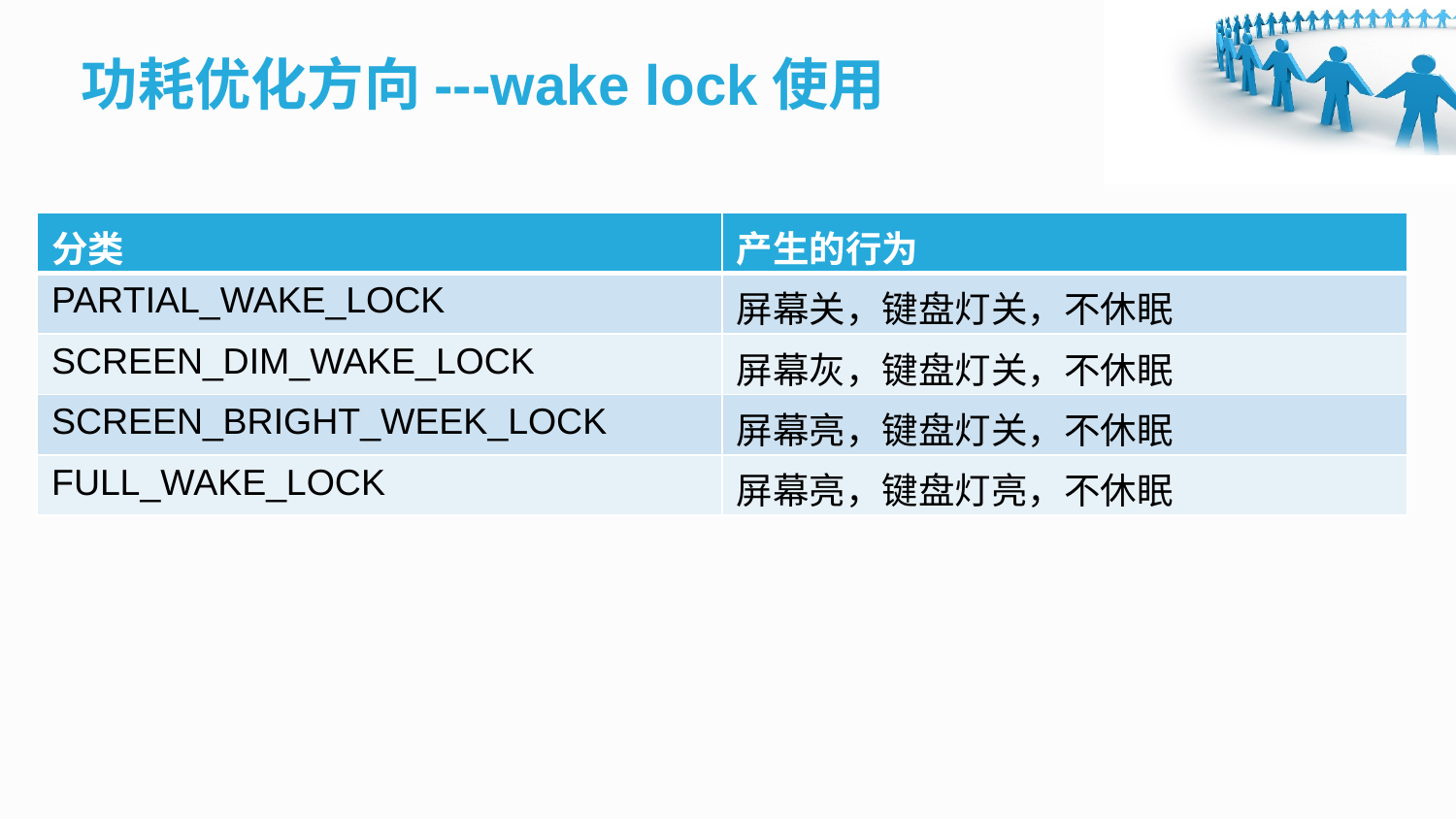

功耗优化方向---wake lock使用
| 分类 | 产生的行为 |
| --- | --- |
| PARTIAL\_WAKE\_LOCK | 屏幕关，键盘灯关，不休眠 |
| SCREEN\_DIM\_WAKE\_LOCK | 屏幕灰，键盘灯关，不休眠 |
| SCREEN\_BRIGHT\_WEEK\_LOCK | 屏幕亮，键盘灯关，不休眠 |
| FULL\_WAKE\_LOCK | 屏幕亮，键盘灯亮，不休眠 |